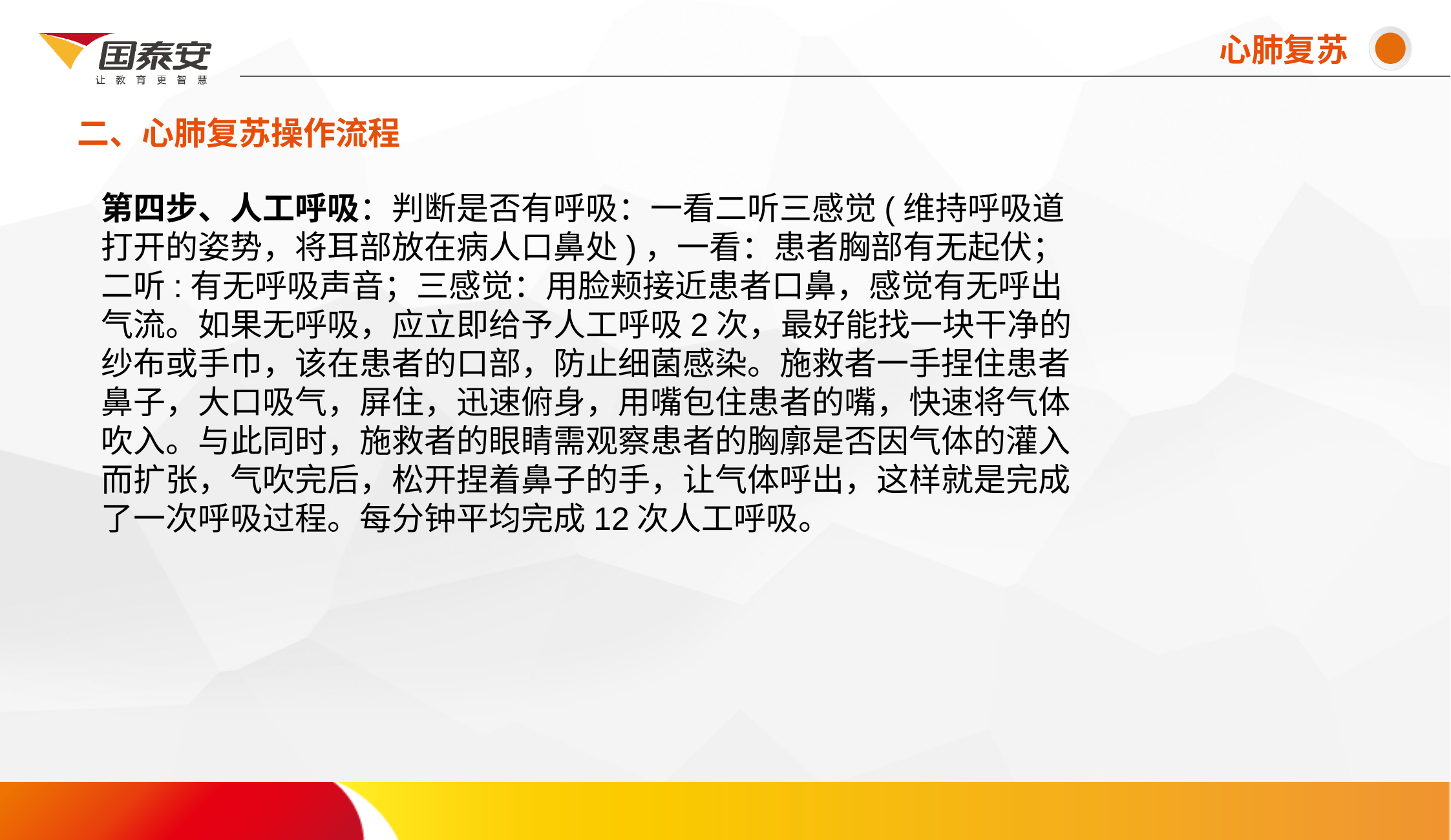

心肺复苏
二、心肺复苏操作流程
第四步、人工呼吸：判断是否有呼吸：一看二听三感觉(维持呼吸道打开的姿势，将耳部放在病人口鼻处)，一看：患者胸部有无起伏；二听:有无呼吸声音；三感觉：用脸颊接近患者口鼻，感觉有无呼出气流。如果无呼吸，应立即给予人工呼吸2次，最好能找一块干净的纱布或手巾，该在患者的口部，防止细菌感染。施救者一手捏住患者鼻子，大口吸气，屏住，迅速俯身，用嘴包住患者的嘴，快速将气体吹入。与此同时，施救者的眼睛需观察患者的胸廓是否因气体的灌入而扩张，气吹完后，松开捏着鼻子的手，让气体呼出，这样就是完成了一次呼吸过程。每分钟平均完成12次人工呼吸。